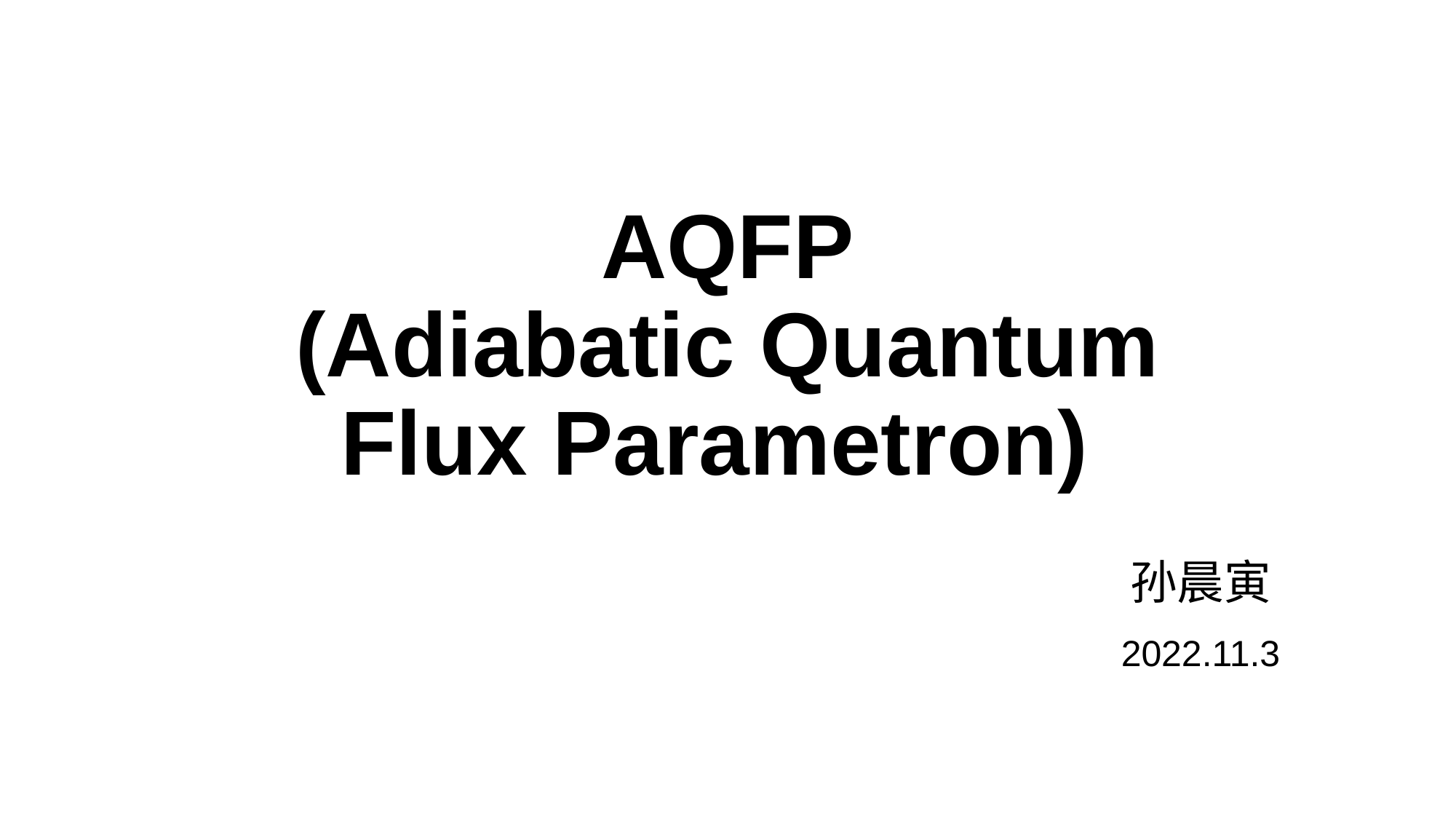

# AQFP (Adiabatic Quantum Flux Parametron)
孙晨寅
2022.11.3
1